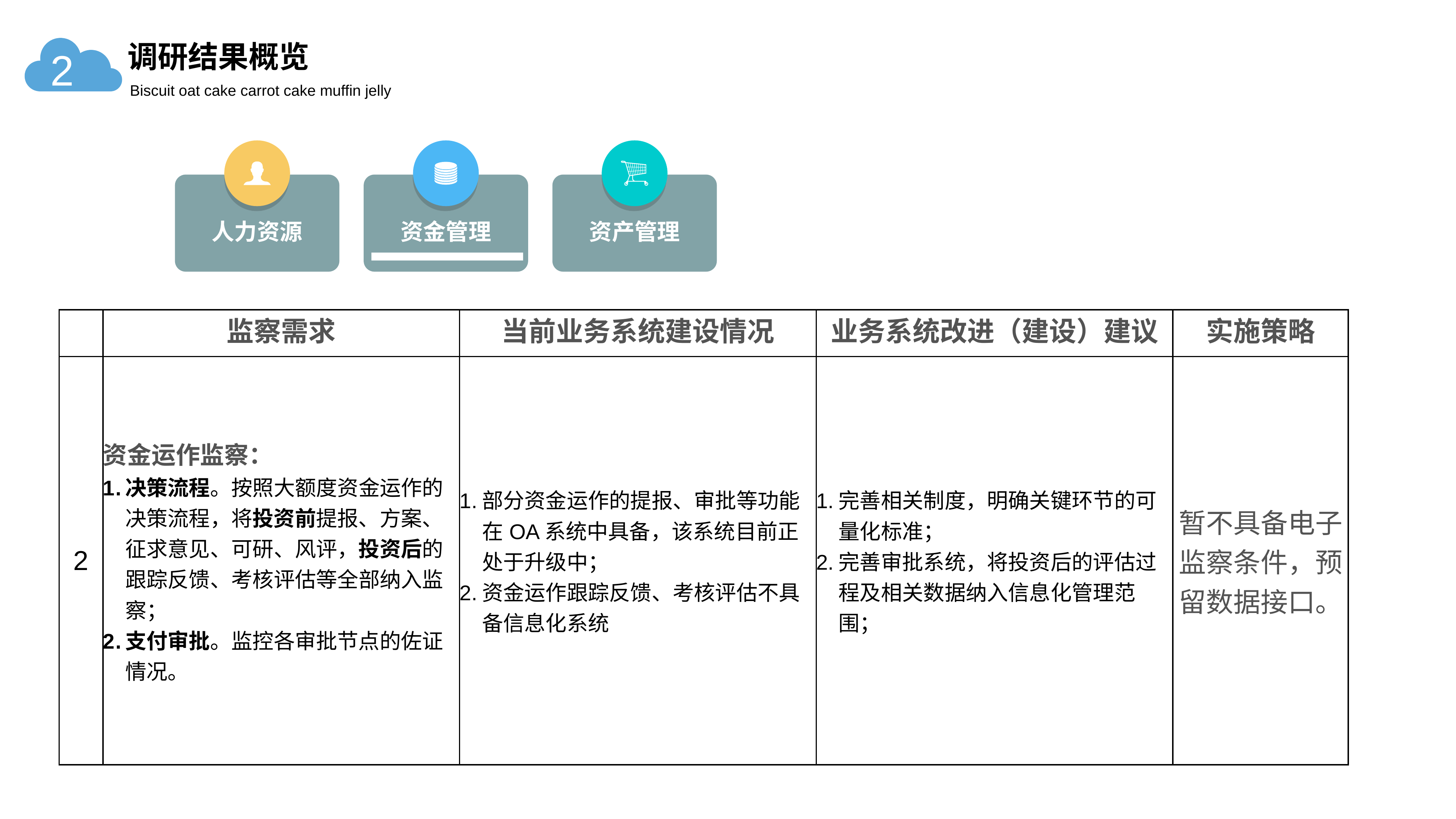

调研结果概览
2

Biscuit oat cake carrot cake muffin jelly

人力资源

资金管理

资产管理

|  | 监察需求 | 当前业务系统建设情况 | 业务系统改进（建设）建议 | 实施策略 |
| --- | --- | --- | --- | --- |
| 2 | 资金运作监察： 决策流程。按照大额度资金运作的决策流程，将投资前提报、方案、征求意见、可研、风评，投资后的跟踪反馈、考核评估等全部纳入监察； 支付审批。监控各审批节点的佐证情况。 | 部分资金运作的提报、审批等功能在OA系统中具备，该系统目前正处于升级中； 资金运作跟踪反馈、考核评估不具备信息化系统 | 完善相关制度，明确关键环节的可量化标准； 完善审批系统，将投资后的评估过程及相关数据纳入信息化管理范围； | 暂不具备电子监察条件，预留数据接口。 |
19